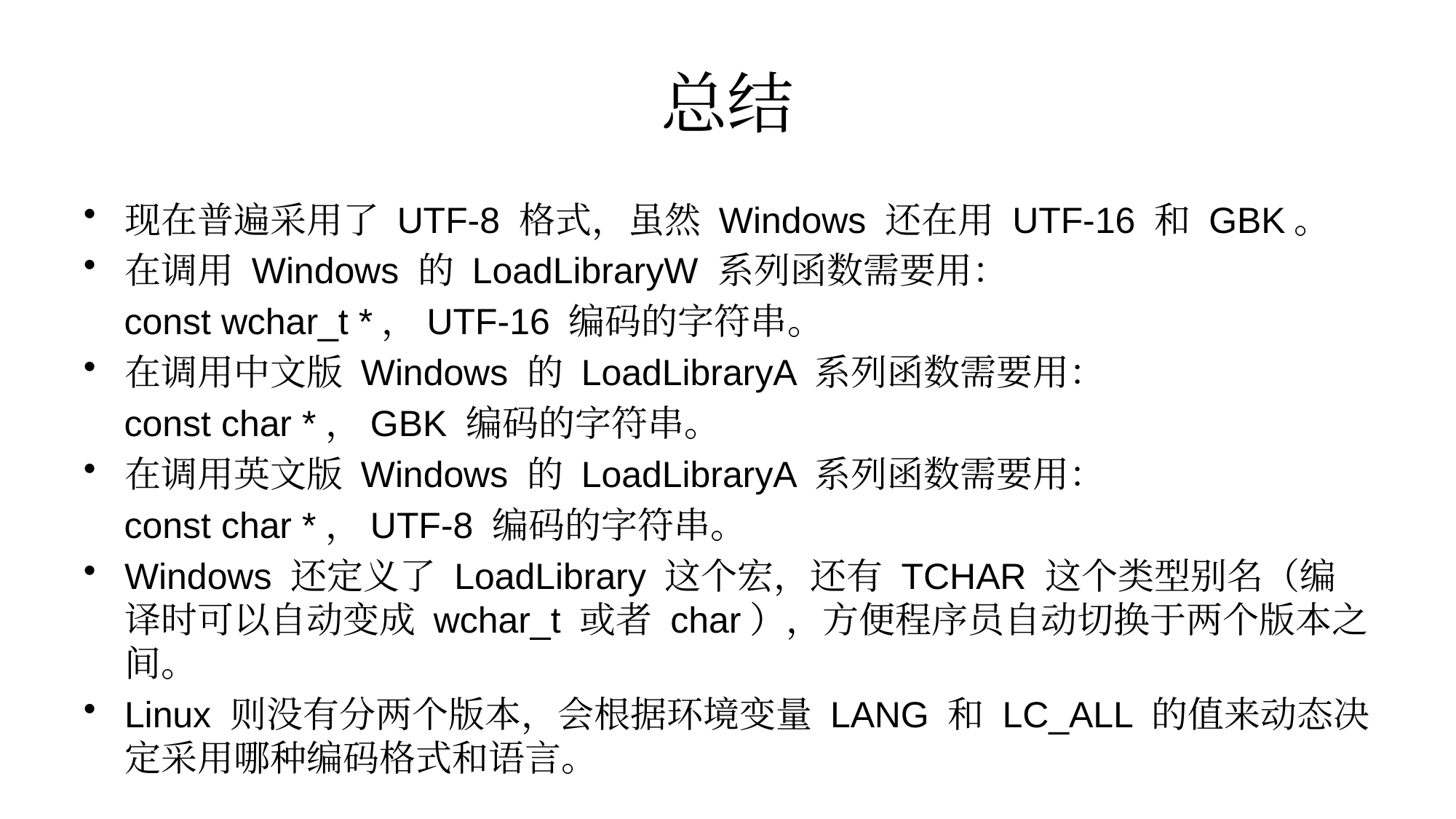

# 总结
现在普遍采用了 UTF-8 格式，虽然 Windows 还在用 UTF-16 和 GBK。
在调用 Windows 的 LoadLibraryW 系列函数需要用：
    const wchar_t *，UTF-16 编码的字符串。
在调用中文版 Windows 的 LoadLibraryA 系列函数需要用：
    const char *，GBK 编码的字符串。
在调用英文版 Windows 的 LoadLibraryA 系列函数需要用：
    const char *，UTF-8 编码的字符串。
Windows 还定义了 LoadLibrary 这个宏，还有 TCHAR 这个类型别名（编译时可以自动变成 wchar_t 或者 char），方便程序员自动切换于两个版本之间。
Linux 则没有分两个版本，会根据环境变量 LANG 和 LC_ALL 的值来动态决定采用哪种编码格式和语言。